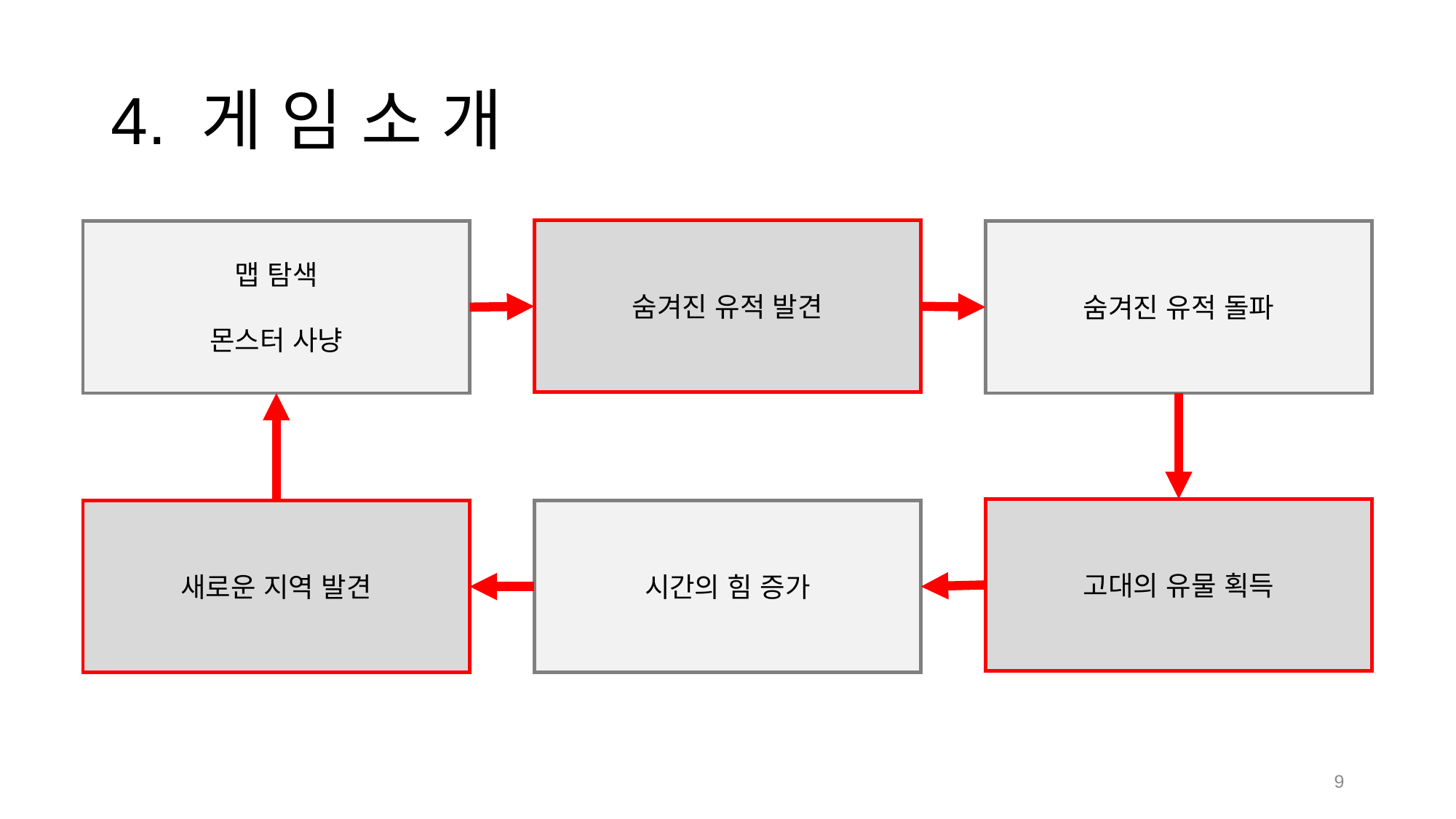

# 4. 게 임 소 개
숨겨진 유적 발견
맵 탐색

몬스터 사냥
숨겨진 유적 돌파
고대의 유물 획득
새로운 지역 발견
시간의 힘 증가
9